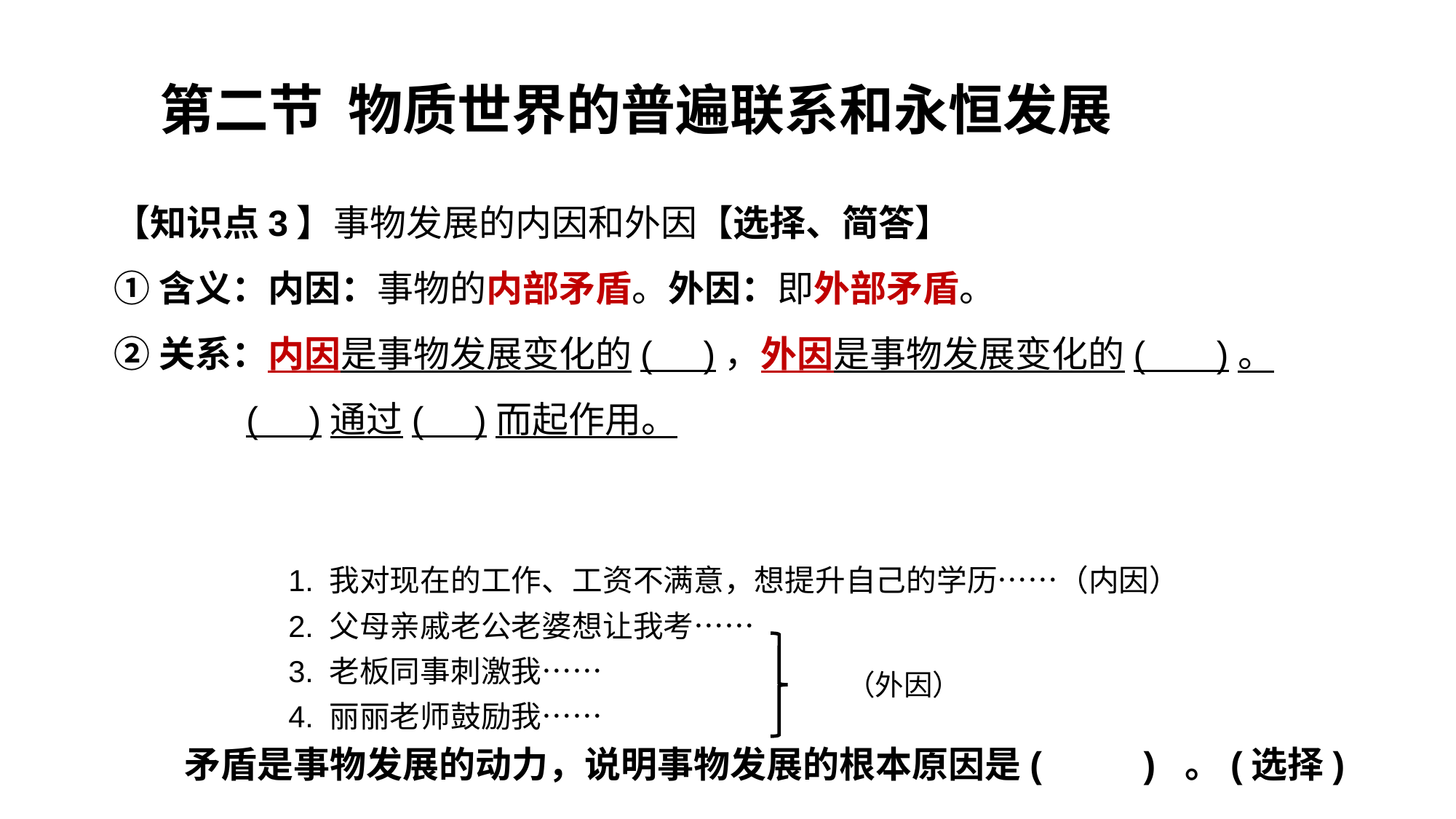

第一章
第二节  物质世界的普遍联系和永恒发展
【知识点3】事物发展的内因和外因【选择、简答】
①含义：内因：事物的内部矛盾。外因：即外部矛盾。
②关系：内因是事物发展变化的(     )，外因是事物发展变化的(       )。
             (     )通过(     )而起作用。

1. 我对现在的工作、工资不满意，想提升自己的学历……（内因）
2. 父母亲戚老公老婆想让我考……
3. 老板同事刺激我……
4. 丽丽老师鼓励我……

（外因）
矛盾是事物发展的动力，说明事物发展的根本原因是(          )  。(选择)